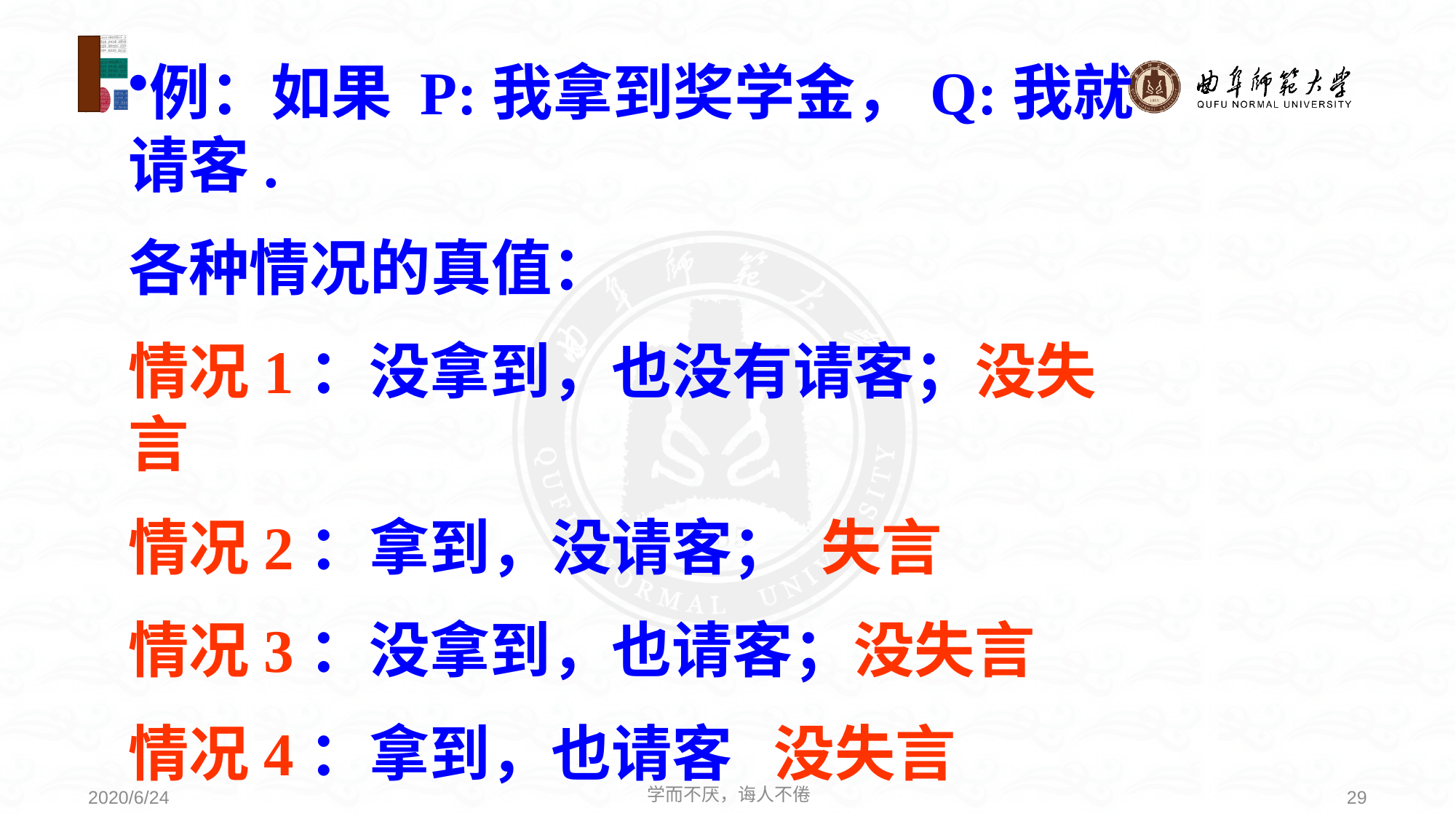

例：如果 P:我拿到奖学金，Q:我就请客.
各种情况的真值：
情况1：没拿到，也没有请客；没失言
情况2：拿到，没请客；  失言
情况3：没拿到，也请客；没失言
情况4：拿到，也请客   没失言
学而不厌，诲人不倦
29
2020/6/24